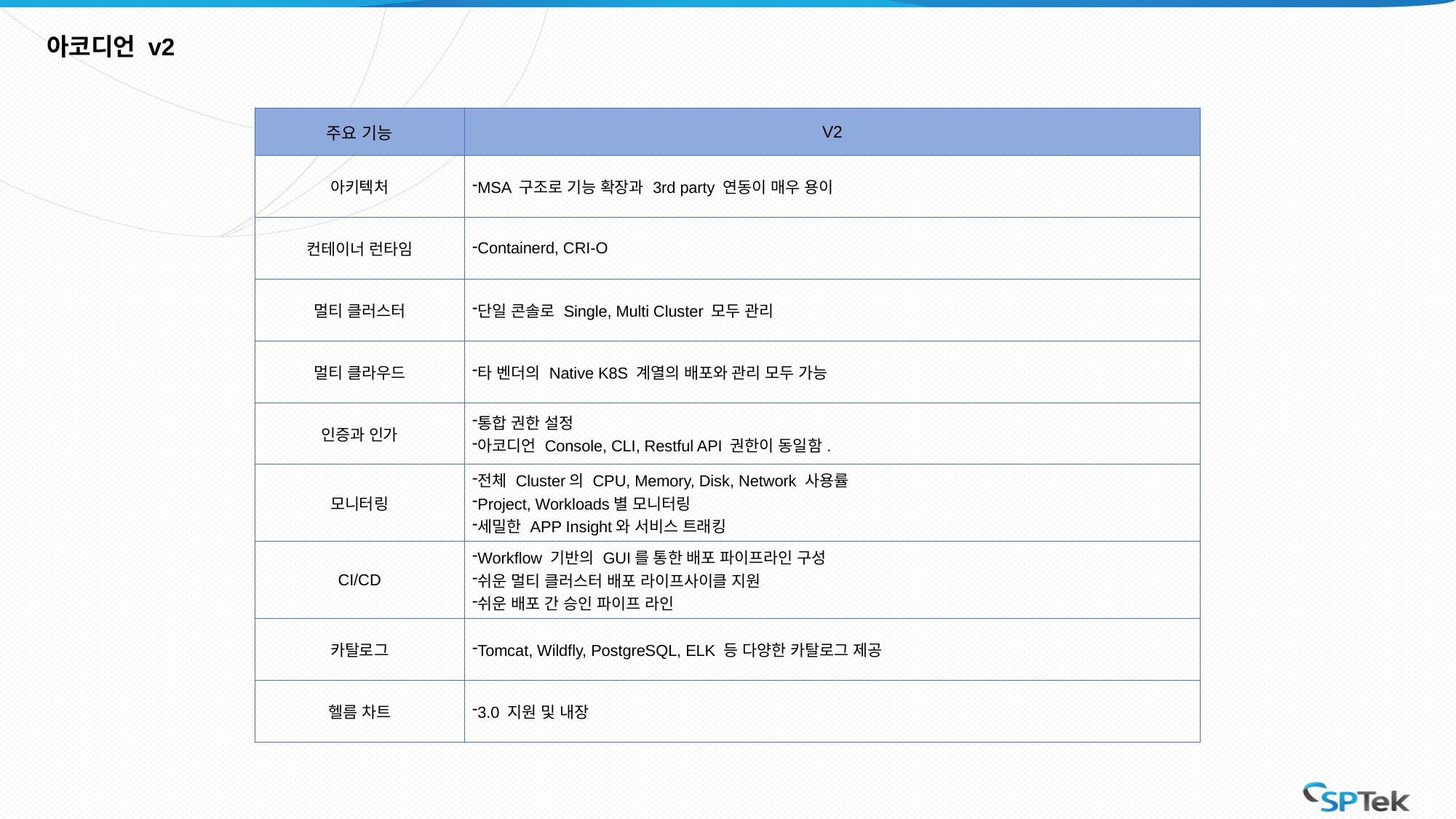

# 아코디언 v2
| 주요 기능 | V2 |
| --- | --- |
| 아키텍처 | MSA 구조로 기능 확장과 3rd party 연동이 매우 용이 |
| 컨테이너 런타임 | Containerd, CRI-O |
| 멀티 클러스터 | 단일 콘솔로 Single, Multi Cluster 모두 관리 |
| 멀티 클라우드 | 타 벤더의 Native K8S 계열의 배포와 관리 모두 가능 |
| 인증과 인가 | 통합 권한 설정 아코디언 Console, CLI, Restful API 권한이 동일함. |
| 모니터링 | 전체 Cluster의 CPU, Memory, Disk, Network 사용률 Project, Workloads별 모니터링 세밀한 APP Insight와 서비스 트래킹 |
| CI/CD | Workflow 기반의 GUI를 통한 배포 파이프라인 구성 쉬운 멀티 클러스터 배포 라이프사이클 지원 쉬운 배포 간 승인 파이프 라인 |
| 카탈로그 | Tomcat, Wildfly, PostgreSQL, ELK 등 다양한 카탈로그 제공 |
| 헬름 차트 | 3.0 지원 및 내장 |